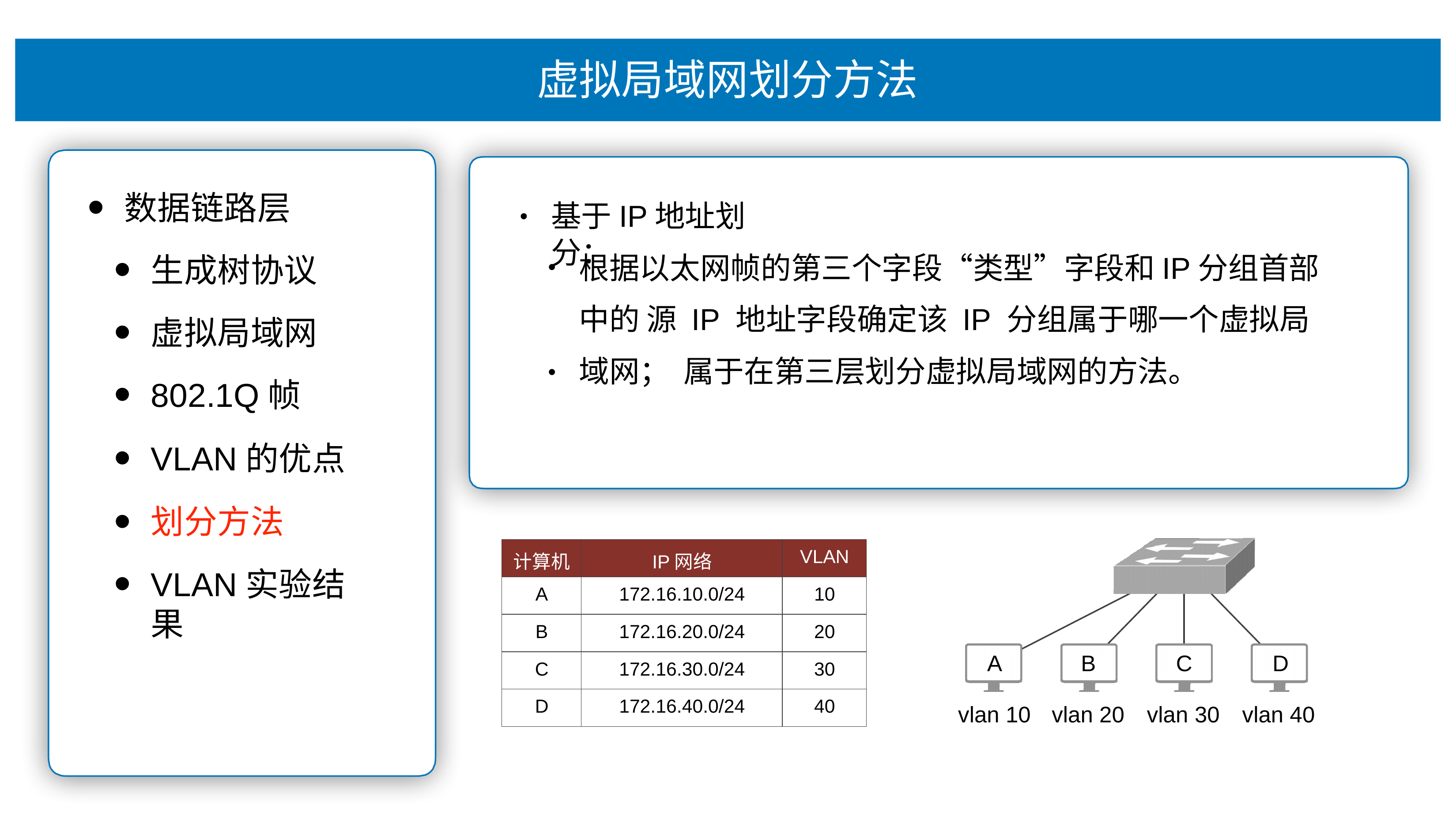

# 虚拟局域⽹划分⽅法

数据链路层
⽣成树协议
虚拟局域⽹
802.1Q帧
VLAN的优点
划分⽅法
VLAN实验结果
基于IP地址划分：
•
根据以太⽹帧的第三个字段“类型”字段和IP分组⾸部中的 源 IP 地址字段确定该 IP 分组属于哪⼀个虚拟局域⽹；  属于在第三层划分虚拟局域⽹的⽅法。
•

| 计算机 | IP⽹络 | VLAN |
| --- | --- | --- |
| A | 172.16.10.0/24 | 10 |
| B | 172.16.20.0/24 | 20 |
| C | 172.16.30.0/24 | 30 |
| D | 172.16.40.0/24 | 40 |

A
B
C
D
vlan 10
vlan 20
vlan 30
vlan 40